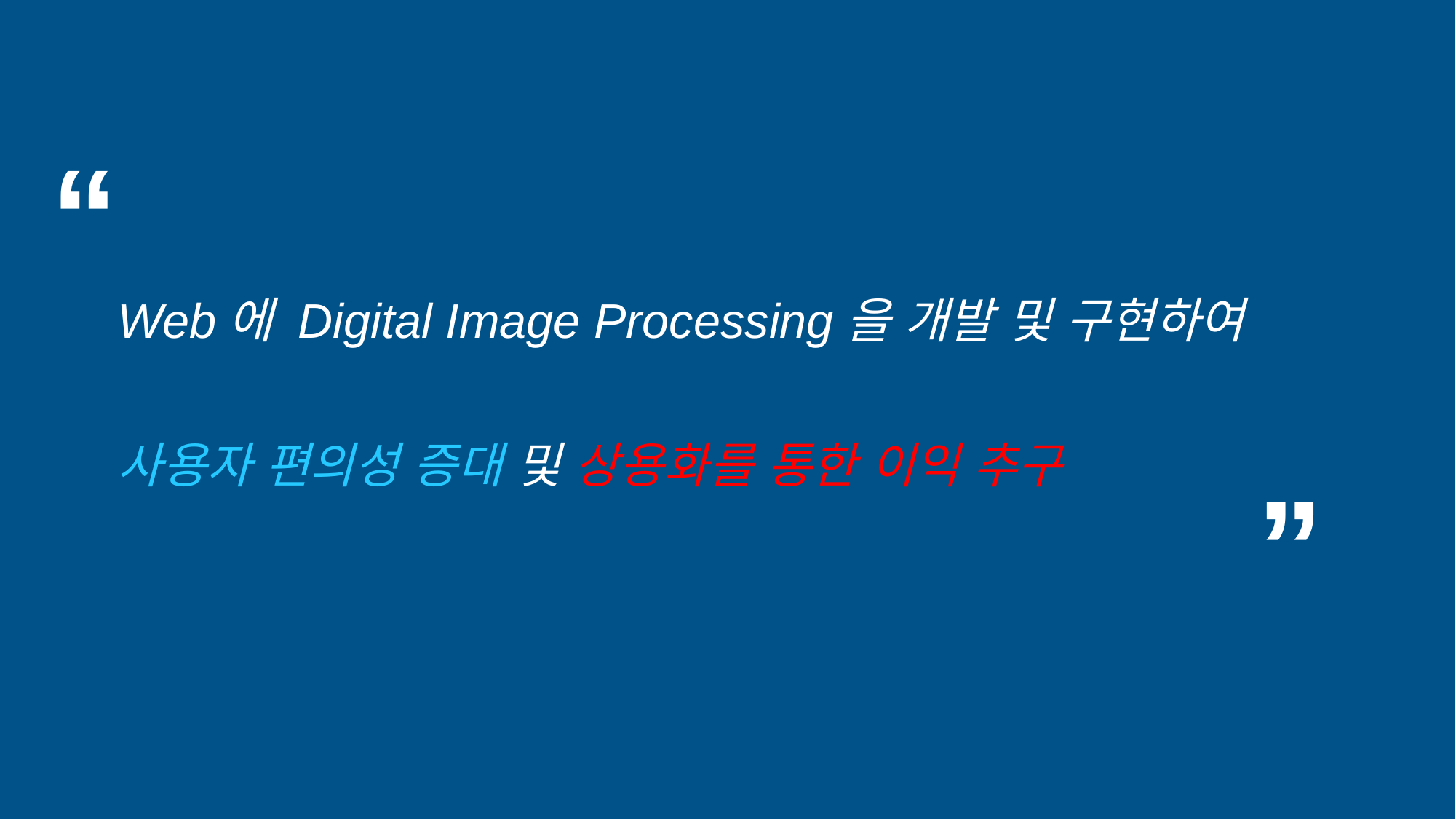

“
Web에 Digital Image Processing을 개발 및 구현하여
사용자 편의성 증대 및 상용화를 통한 이익 추구
”